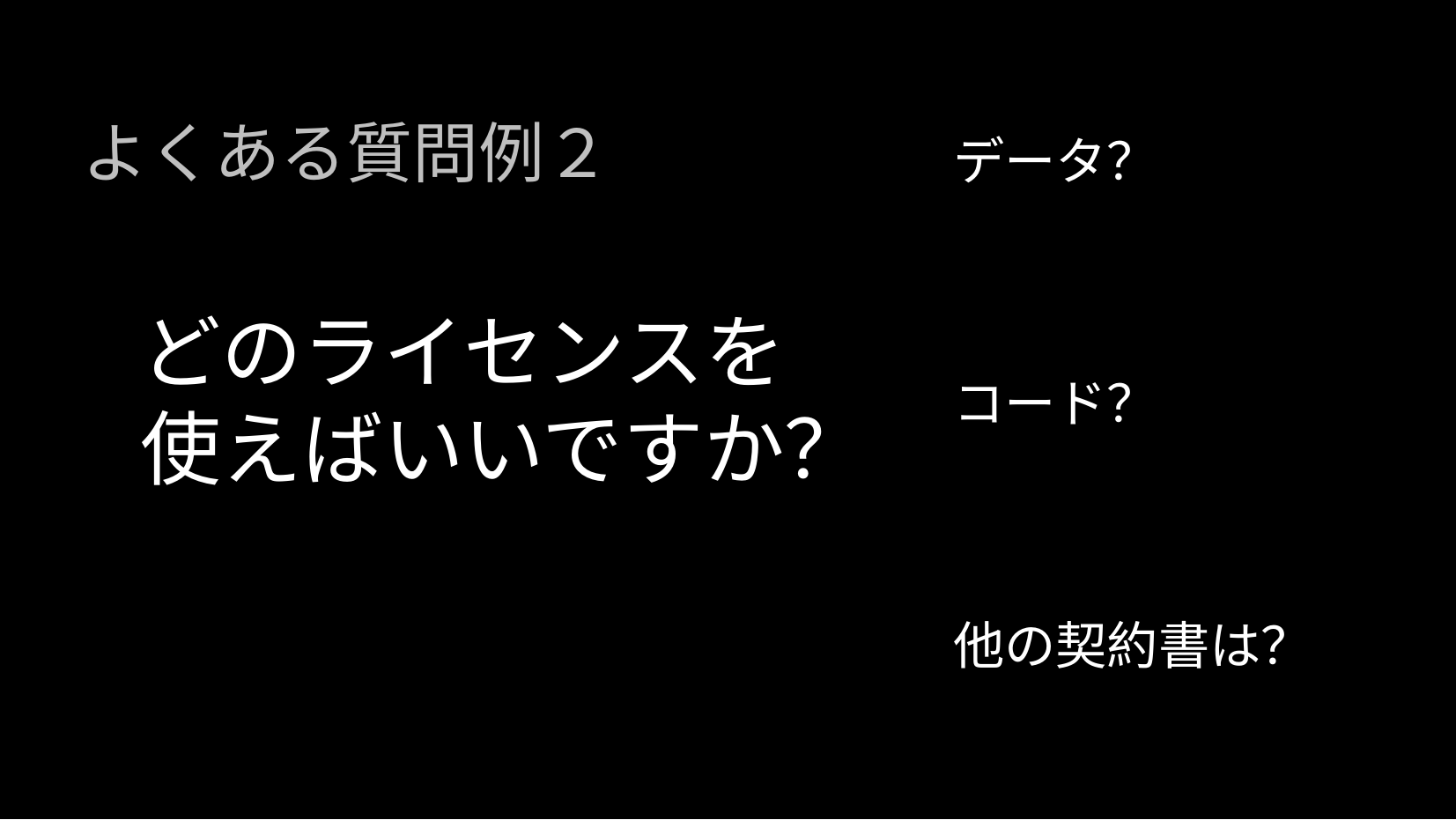

よくある質問例２
データ？
どのライセンスを
使えばいいですか？
コード？
他の契約書は？